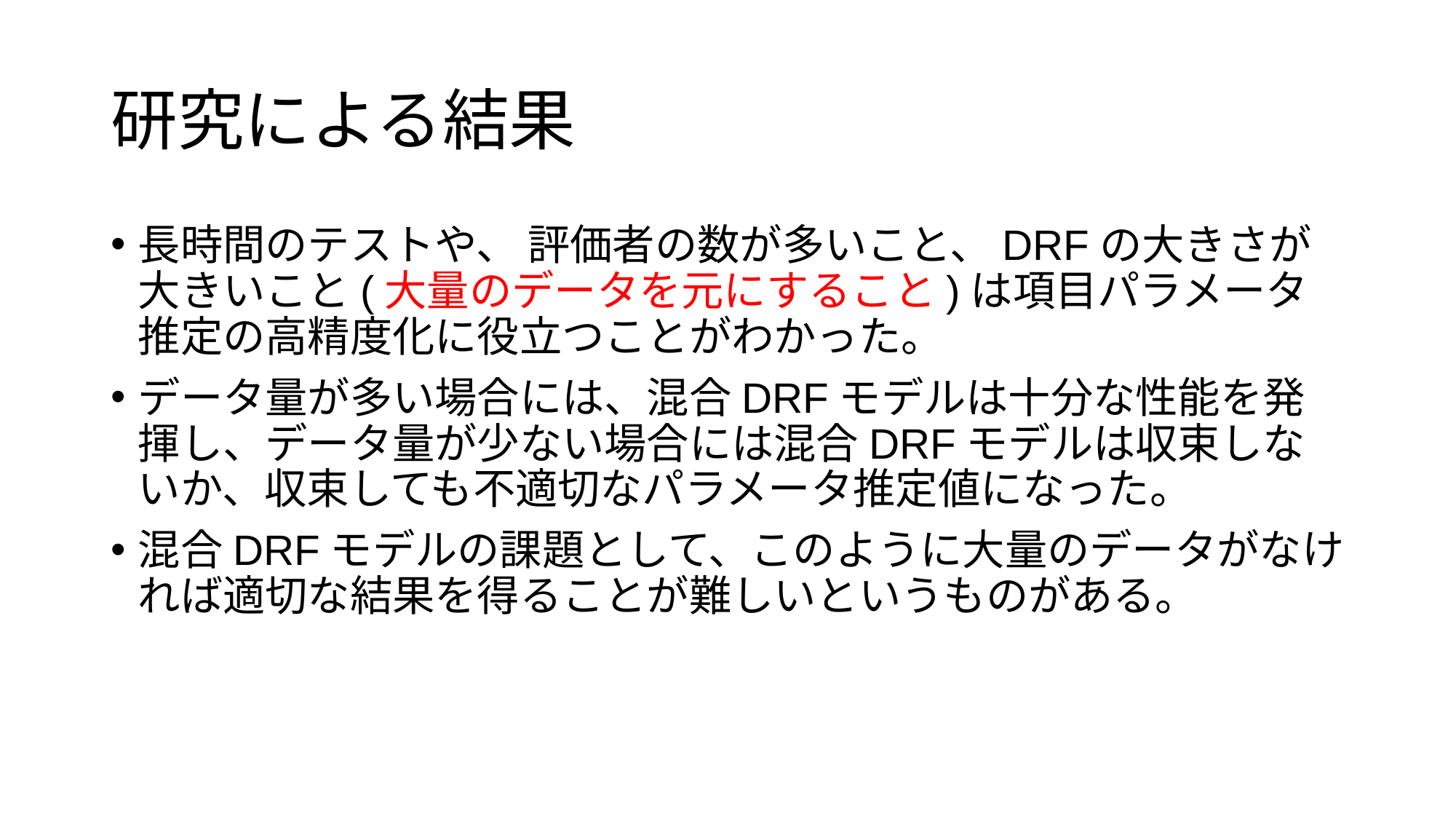

# 研究による結果
長時間のテストや、 評価者の数が多いこと、DRFの大きさが大きいこと(大量のデータを元にすること)は項目パラメータ推定の高精度化に役立つことがわかった。
データ量が多い場合には、混合DRFモデルは十分な性能を発揮し、データ量が少ない場合には混合DRFモデルは収束しないか、収束しても不適切なパラメータ推定値になった。
混合DRFモデルの課題として、このように大量のデータがなければ適切な結果を得ることが難しいというものがある。